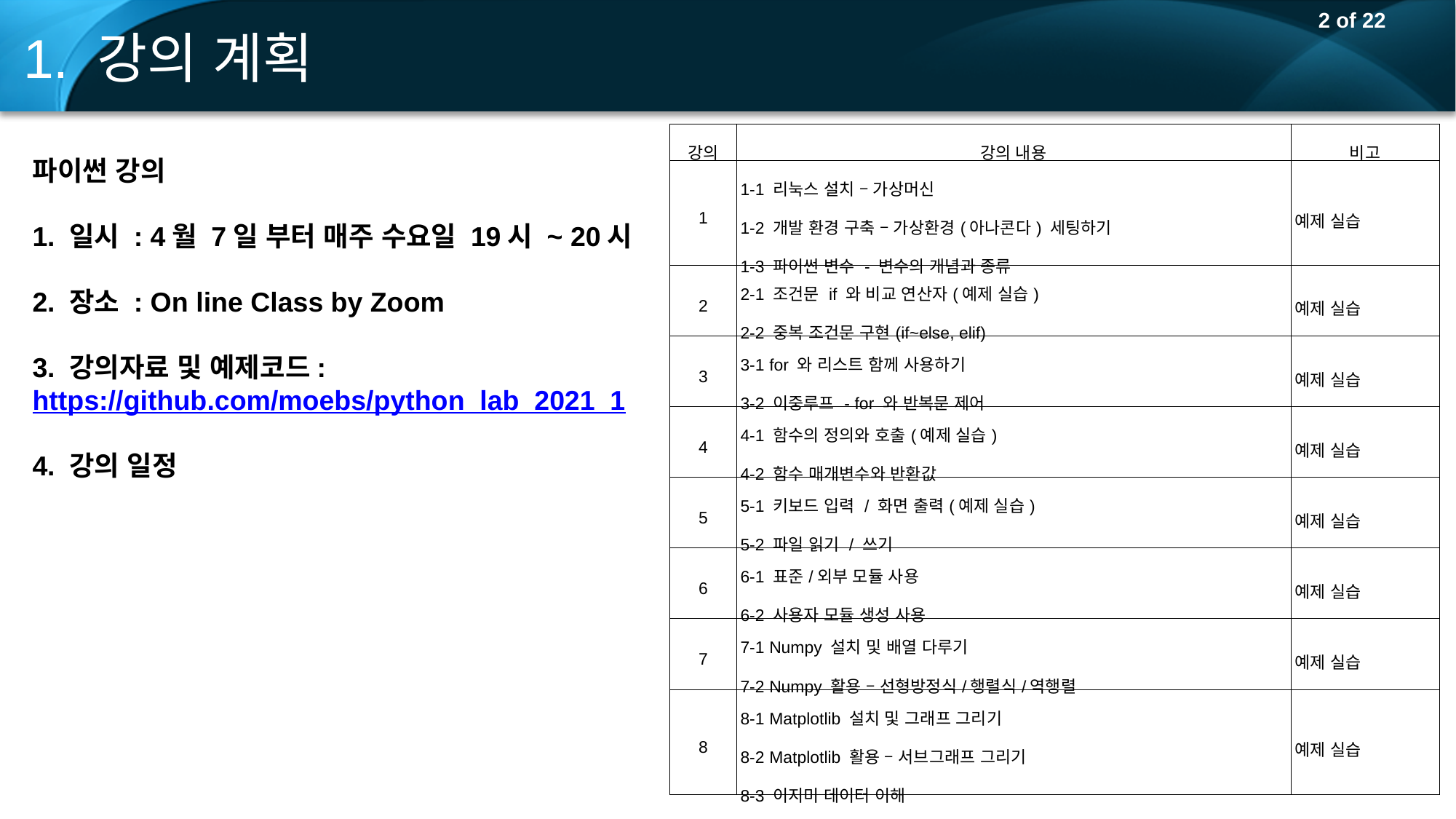

1. 강의 계획
| 강의 | 강의 내용 | 비고 |
| --- | --- | --- |
| 1 | 1-1 리눅스 설치 – 가상머신 1-2 개발 환경 구축 – 가상환경(아나콘다) 세팅하기 1-3 파이썬 변수 - 변수의 개념과 종류 | 예제 실습 |
| 2 | 2-1 조건문 if 와 비교 연산자(예제 실습) 2-2 중복 조건문 구현(if~else, elif) | 예제 실습 |
| 3 | 3-1 for 와 리스트 함께 사용하기 3-2 이중루프 - for 와 반복문 제어 | 예제 실습 |
| 4 | 4-1 함수의 정의와 호출(예제 실습) 4-2 함수 매개변수와 반환값 | 예제 실습 |
| 5 | 5-1 키보드 입력 / 화면 출력(예제 실습) 5-2 파일 읽기 / 쓰기 | 예제 실습 |
| 6 | 6-1 표준/외부 모듈 사용 6-2 사용자 모듈 생성 사용 | 예제 실습 |
| 7 | 7-1 Numpy 설치 및 배열 다루기 7-2 Numpy 활용 – 선형방정식/행렬식/역행렬 | 예제 실습 |
| 8 | 8-1 Matplotlib 설치 및 그래프 그리기 8-2 Matplotlib 활용 – 서브그래프 그리기 8-3 이지미 데이터 이해 | 예제 실습 |
파이썬 강의

1. 일시 : 4월 7일 부터 매주 수요일 19시 ~ 20시

2. 장소 : On line Class by Zoom

3. 강의자료 및 예제코드:
https://github.com/moebs/python_lab_2021_1

4. 강의 일정